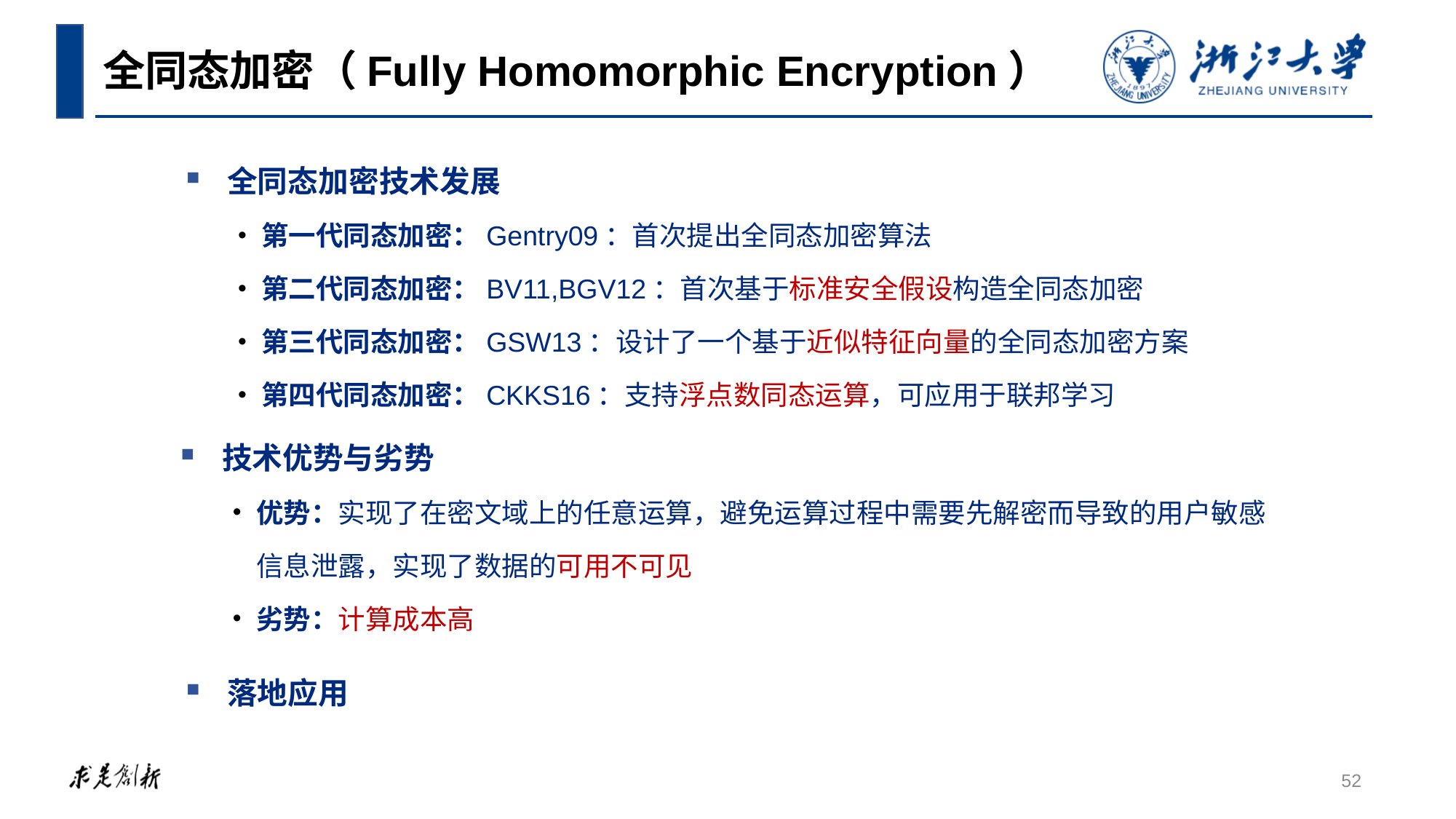

全同态加密（Fully Homomorphic Encryption）

全同态加密技术发展
第一代同态加密：Gentry09：首次提出全同态加密算法
第二代同态加密：BV11,BGV12：首次基于标准安全假设构造全同态加密
第三代同态加密：GSW13：设计了一个基于近似特征向量的全同态加密方案
第四代同态加密：CKKS16：支持浮点数同态运算，可应用于联邦学习
技术优势与劣势
优势：实现了在密文域上的任意运算，避免运算过程中需要先解密而导致的用户敏感信息泄露，实现了数据的可用不可见
劣势：计算成本高

落地应用
52